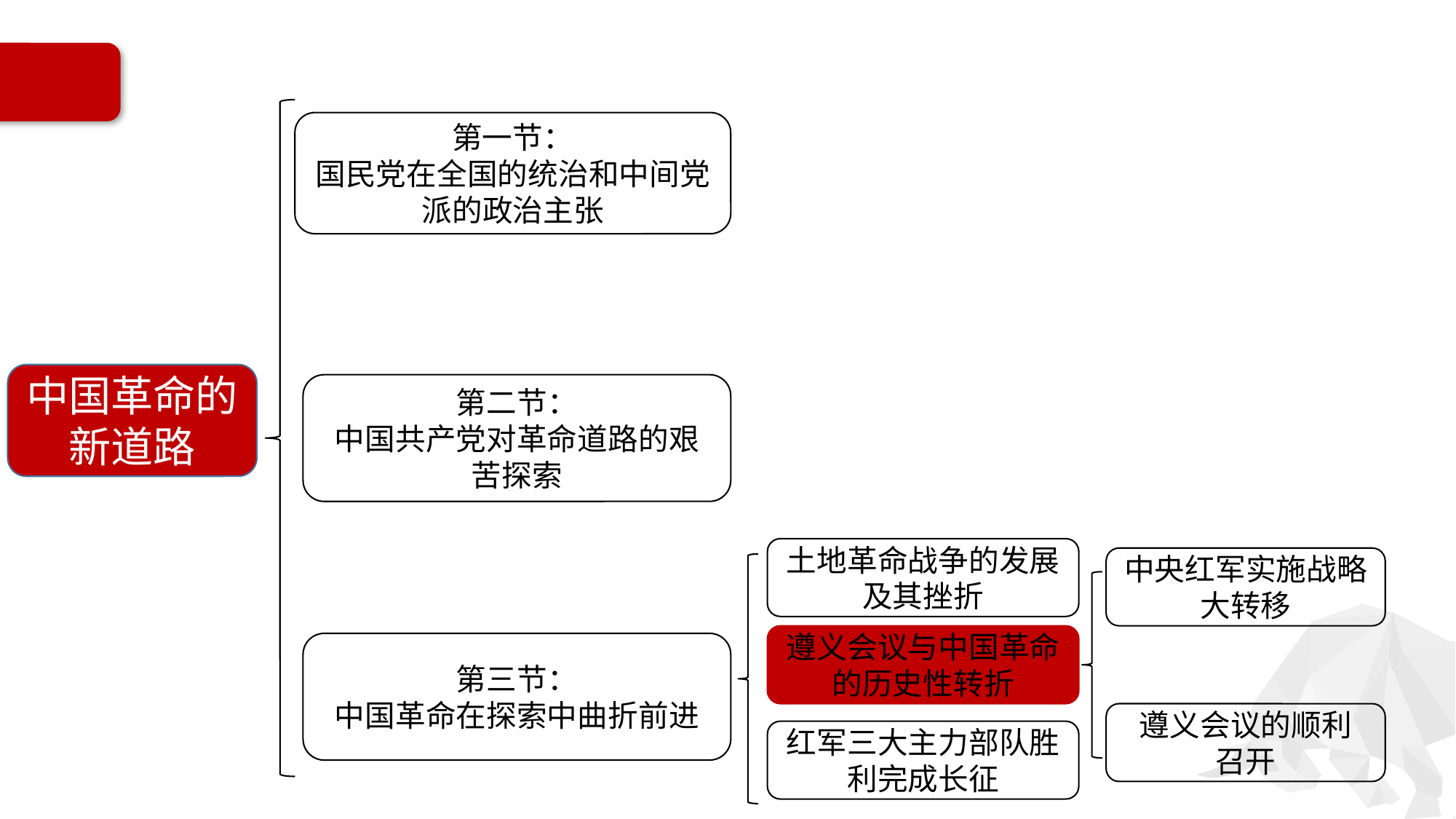

第一节：
国民党在全国的统治和中间党派的政治主张
中国革命的新道路
第二节：
中国共产党对革命道路的艰苦探索
土地革命战争的发展
及其挫折
中央红军实施战略大转移

遵义会议与中国革命的历史性转折
第三节：
中国革命在探索中曲折前进
遵义会议的顺利
召开
红军三大主力部队胜利完成长征